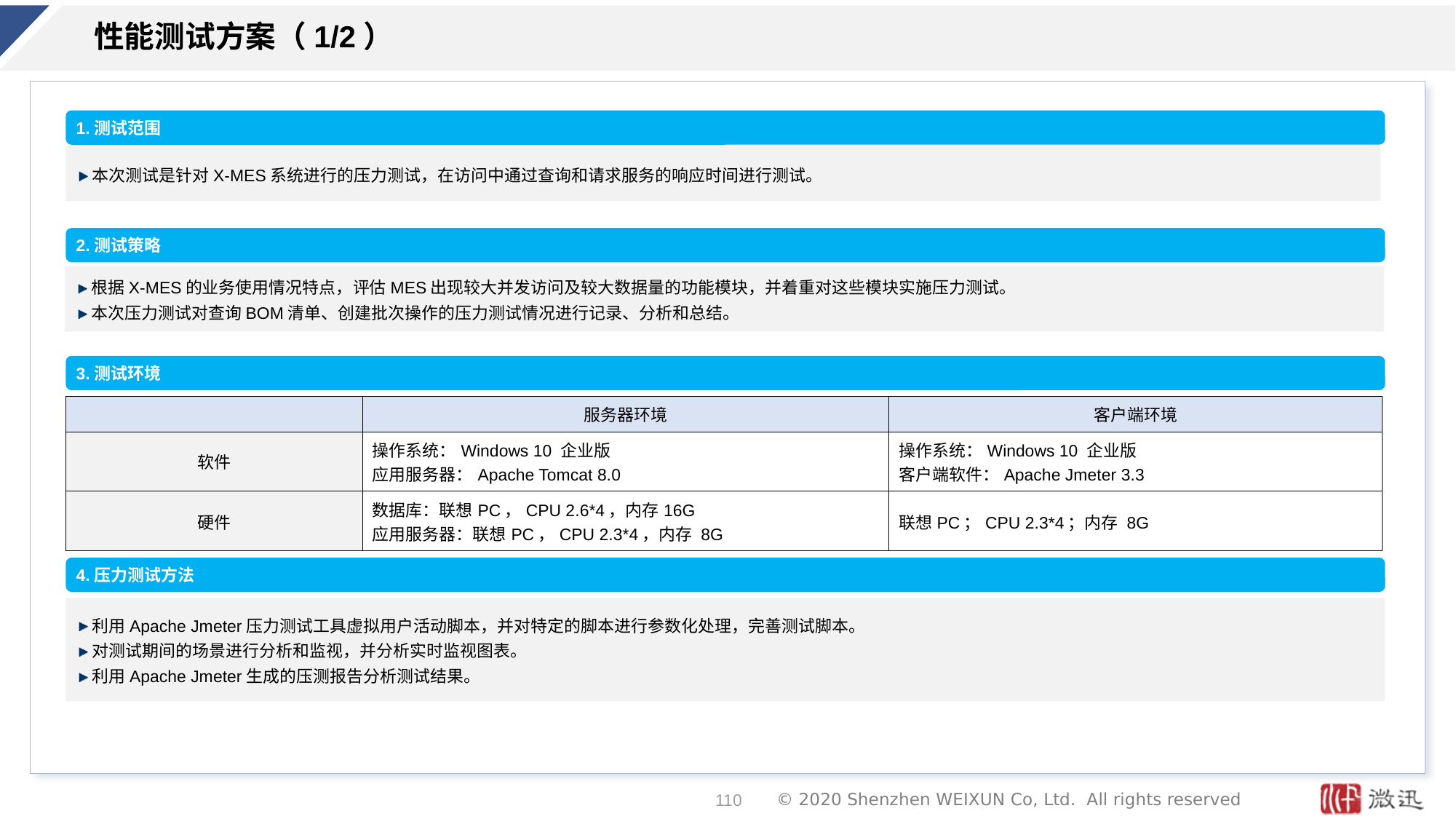

# 性能测试方案（1/2）
1.测试范围
本次测试是针对X-MES系统进行的压力测试，在访问中通过查询和请求服务的响应时间进行测试。
2.测试策略
根据X-MES的业务使用情况特点，评估MES出现较大并发访问及较大数据量的功能模块，并着重对这些模块实施压力测试。
本次压力测试对查询BOM清单、创建批次操作的压力测试情况进行记录、分析和总结。
3.测试环境
|  | 服务器环境 | 客户端环境 |
| --- | --- | --- |
| 软件 | 操作系统：Windows 10 企业版 应用服务器：Apache Tomcat 8.0 | 操作系统：Windows 10 企业版 客户端软件：Apache Jmeter 3.3 |
| 硬件 | 数据库：联想PC，CPU 2.6\*4，内存16G 应用服务器：联想PC，CPU 2.3\*4，内存 8G | 联想PC；CPU 2.3\*4；内存 8G |
4.压力测试方法
利用Apache Jmeter压力测试工具虚拟用户活动脚本，并对特定的脚本进行参数化处理，完善测试脚本。
对测试期间的场景进行分析和监视，并分析实时监视图表。
利用Apache Jmeter生成的压测报告分析测试结果。
110